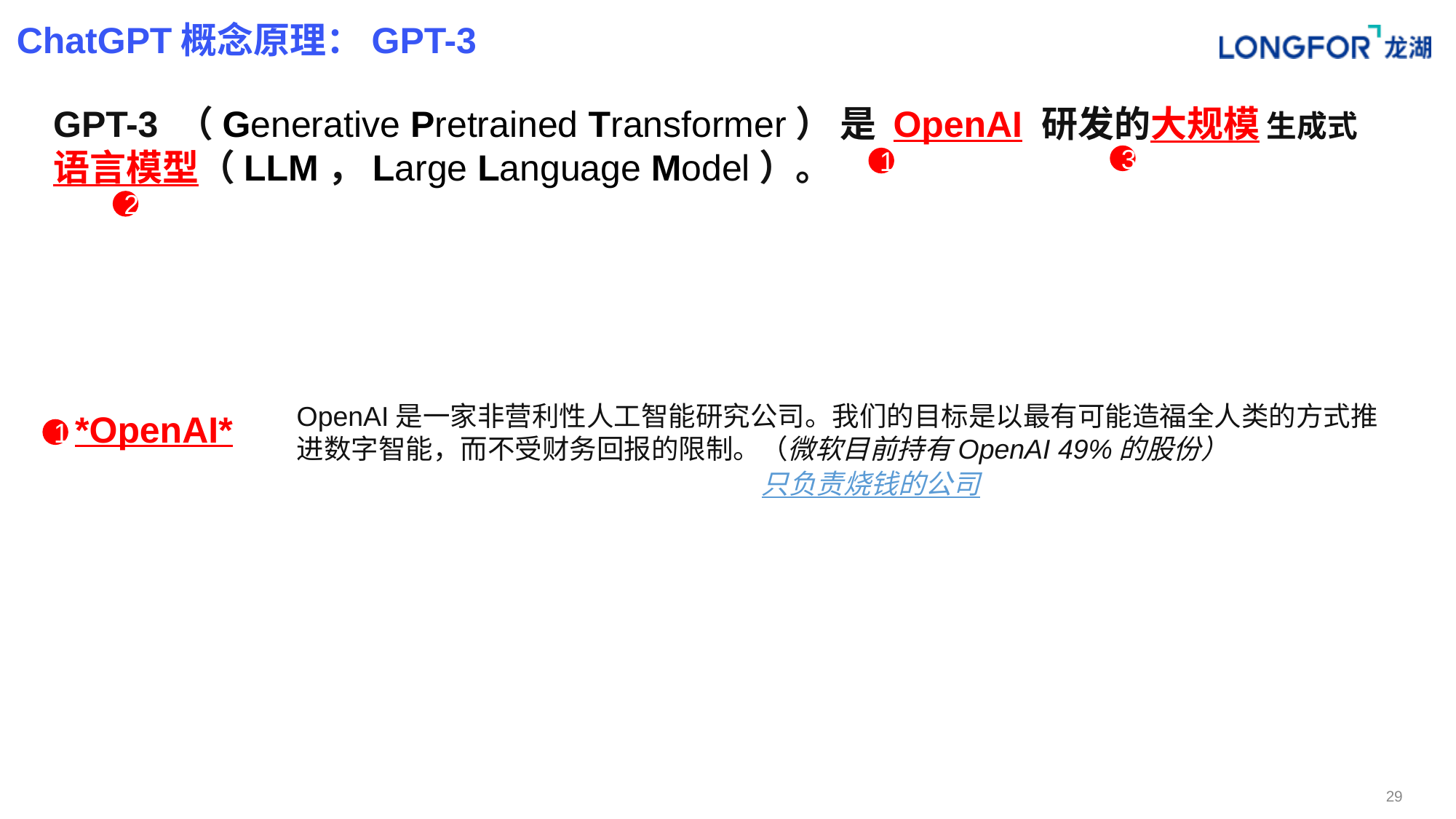

# ChatGPT概念原理：GPT-3
GPT-3 （Generative Pretrained Transformer） 是 OpenAI 研发的大规模 生成式
语言模型（LLM，Large Language Model）。
3
1
2
OpenAI是一家非营利性人工智能研究公司。我们的目标是以最有可能造福全人类的方式推进数字智能，而不受财务回报的限制。（微软目前持有OpenAI 49%的股份）
*OpenAI*
1
只负责烧钱的公司